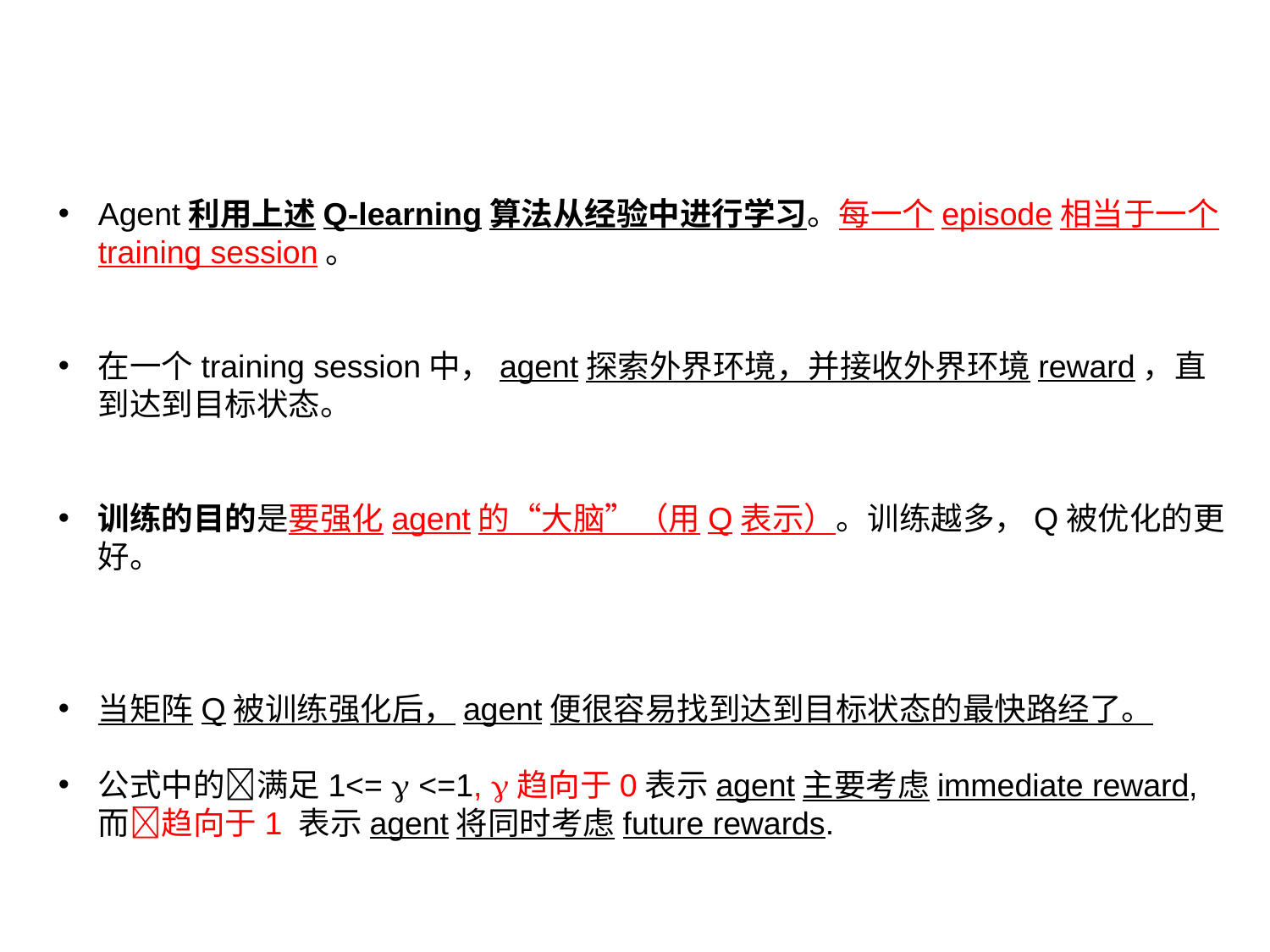

#
Agent利用上述Q-learning算法从经验中进行学习。每一个episode相当于一个training session。

在一个training session中，agent探索外界环境，并接收外界环境reward，直到达到目标状态。

训练的目的是要强化agent的“大脑”（用Q表示）。训练越多，Q被优化的更好。

当矩阵Q被训练强化后，agent便很容易找到达到目标状态的最快路经了。

公式中的γ满足1<= γ <=1, γ趋向于0表示agent主要考虑immediate reward, 而γ趋向于1 表示agent将同时考虑future rewards.